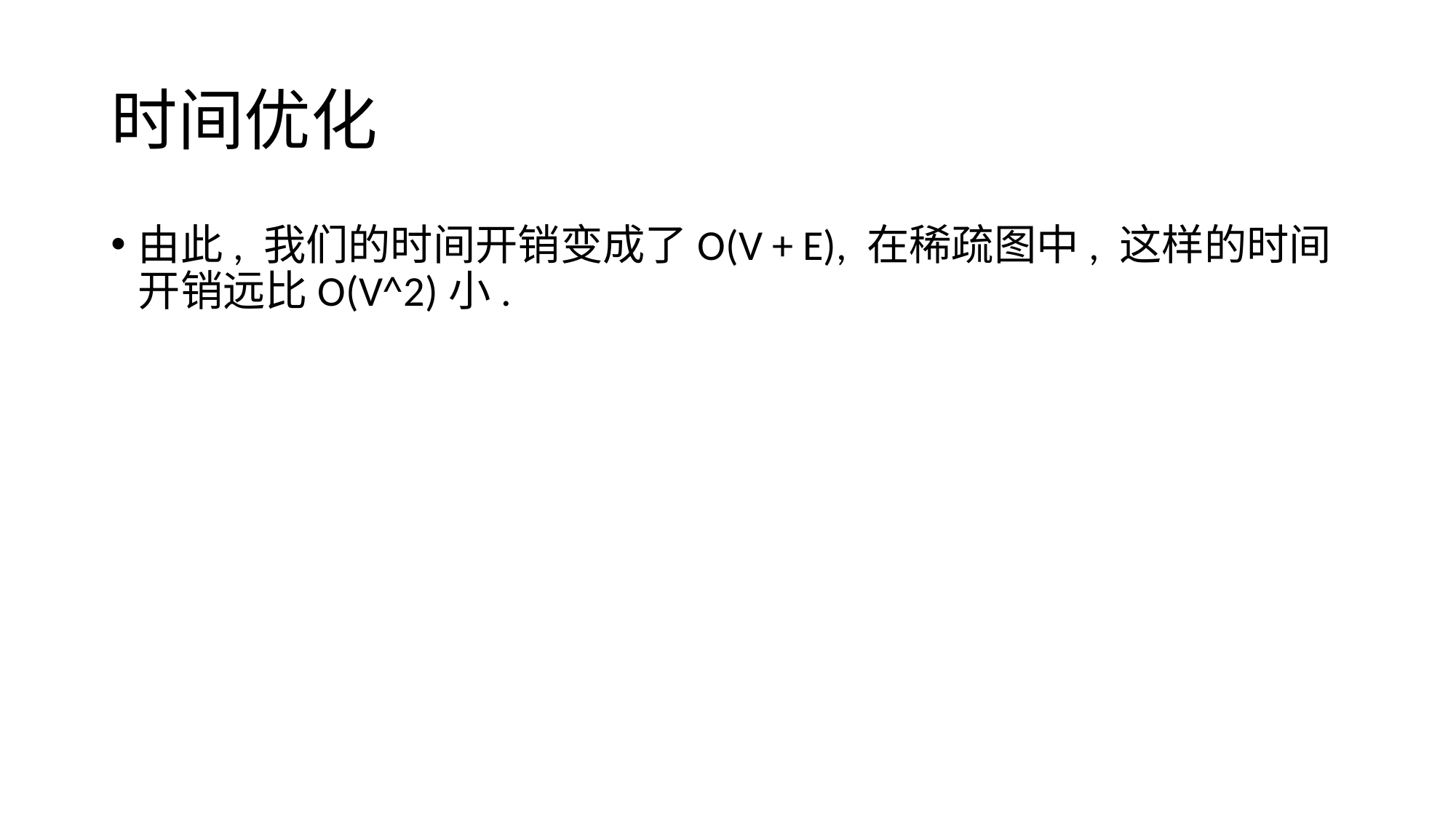

# 时间优化
由此, 我们的时间开销变成了O(V + E), 在稀疏图中, 这样的时间开销远比O(V^2)小.